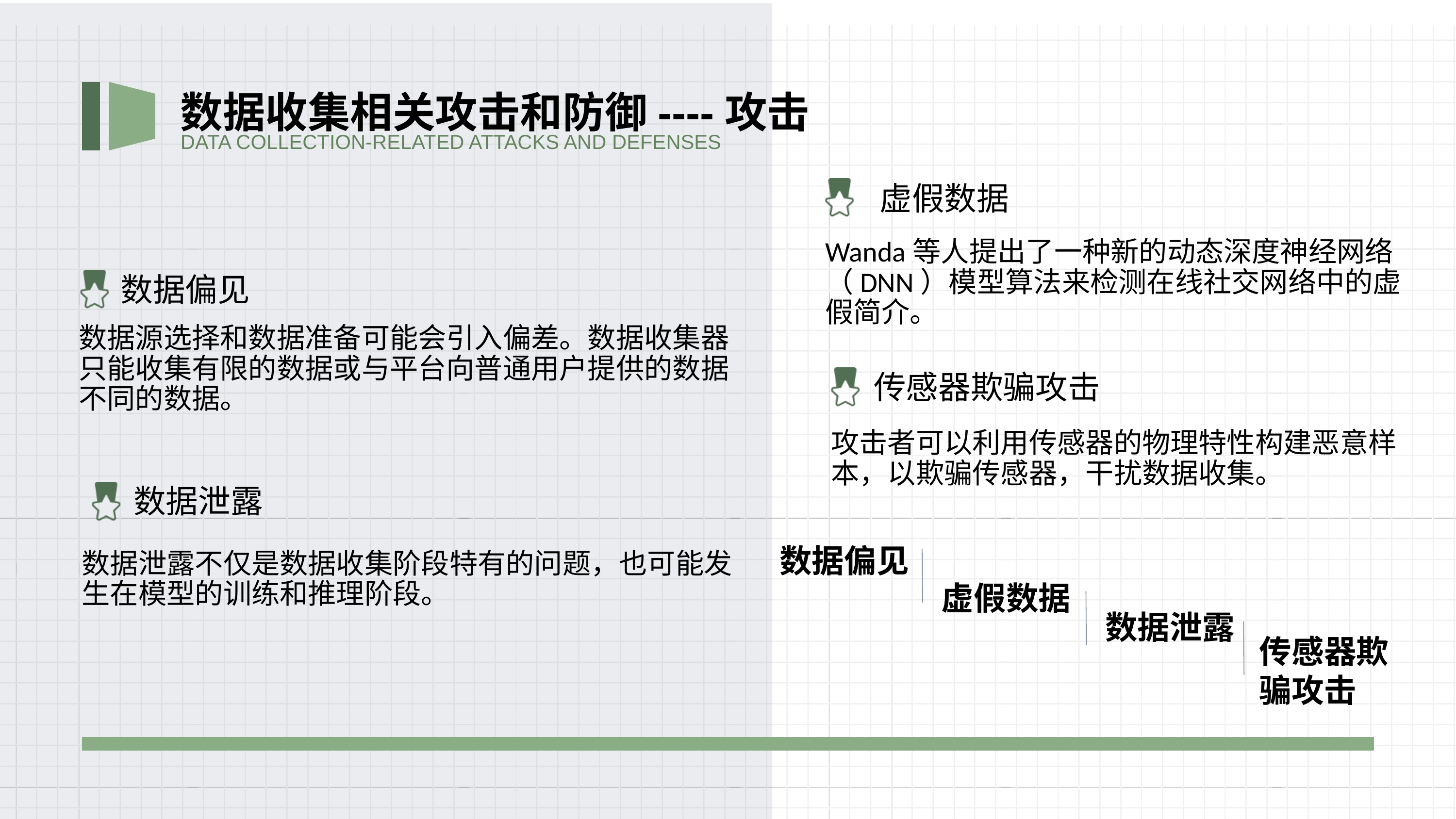

数据收集相关攻击和防御----攻击
DATA COLLECTION-RELATED ATTACKS AND DEFENSES

虚假数据
Wanda等人提出了一种新的动态深度神经网络（DNN）模型算法来检测在线社交网络中的虚假简介。
数据偏见

数据源选择和数据准备可能会引入偏差。数据收集器只能收集有限的数据或与平台向普通用户提供的数据不同的数据。
传感器欺骗攻击

攻击者可以利用传感器的物理特性构建恶意样本，以欺骗传感器，干扰数据收集。
数据泄露

数据偏见

数据泄露不仅是数据收集阶段特有的问题，也可能发生在模型的训练和推理阶段。
虚假数据

数据泄露

传感器欺骗攻击